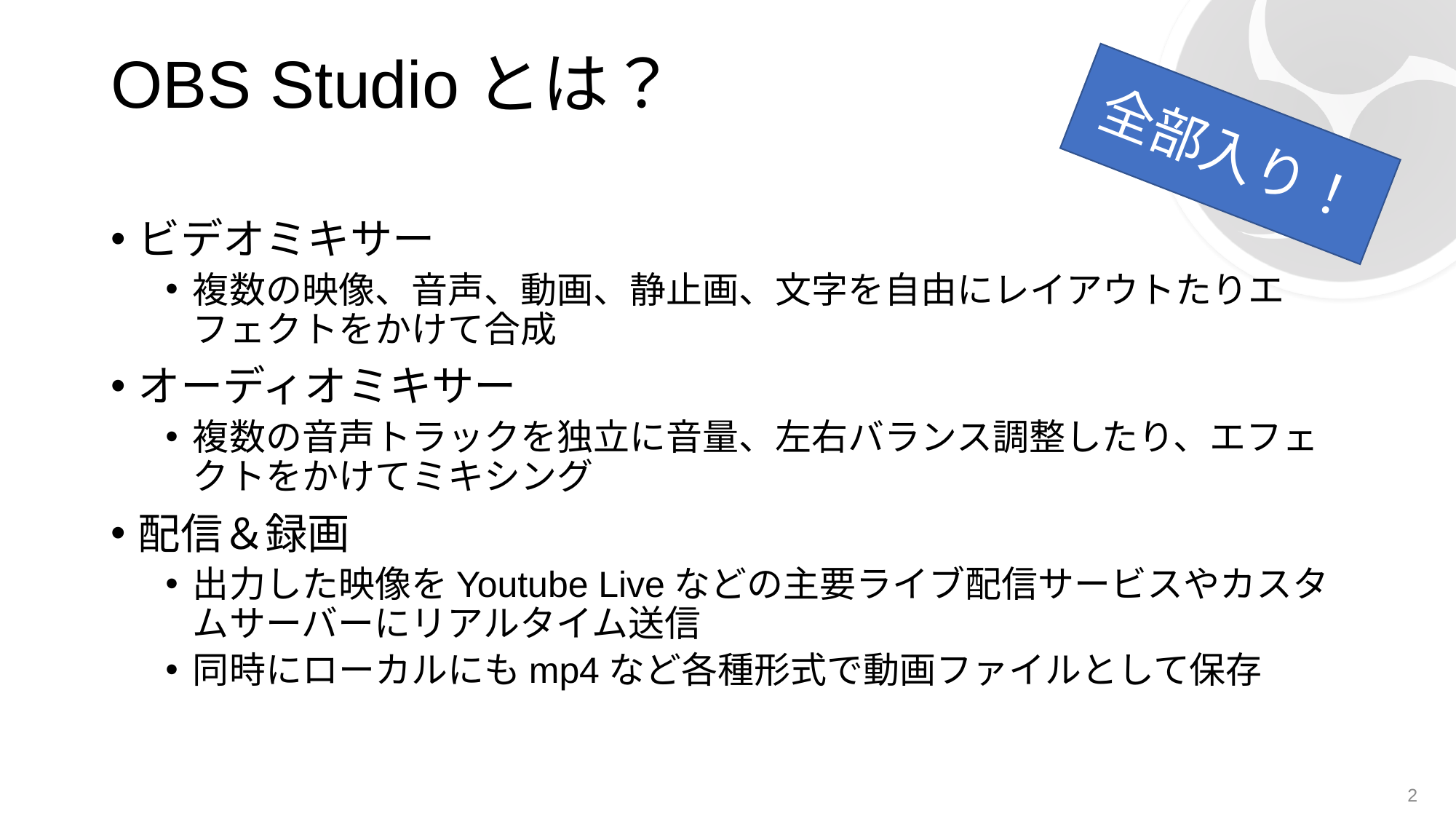

# OBS Studioとは？
全部入り！
ビデオミキサー
複数の映像、音声、動画、静止画、文字を自由にレイアウトたりエフェクトをかけて合成
オーディオミキサー
複数の音声トラックを独立に音量、左右バランス調整したり、エフェクトをかけてミキシング
配信＆録画
出力した映像をYoutube Liveなどの主要ライブ配信サービスやカスタムサーバーにリアルタイム送信
同時にローカルにもmp4など各種形式で動画ファイルとして保存
2